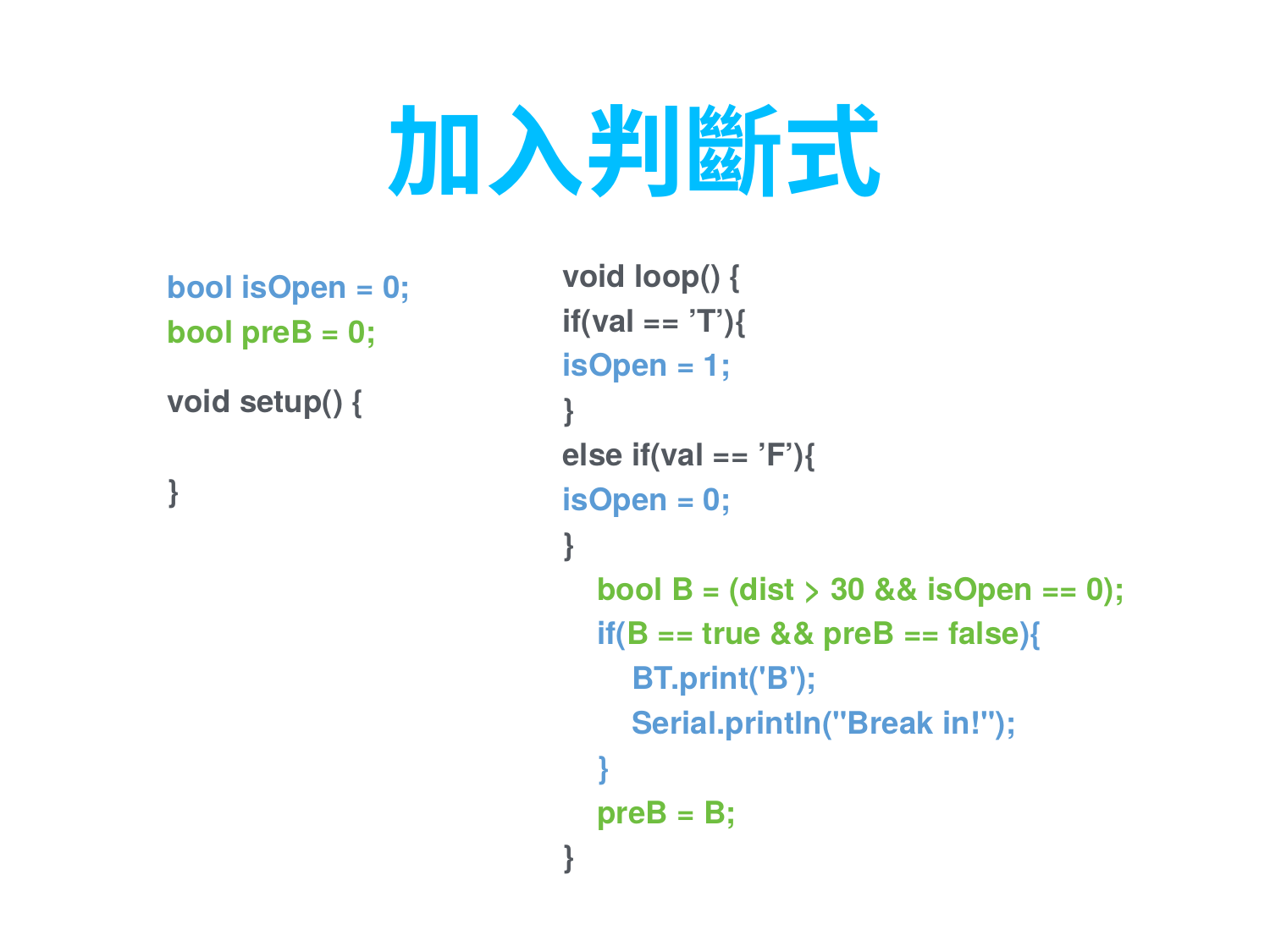

# 加入判斷式
void loop() {
if(val == ’T’){
isOpen = 1;
}
else if(val == ’F’){
isOpen = 0;
}
    bool B = (dist > 30 && isOpen == 0);
    if(B == true && preB == false){
        BT.print('B');
        Serial.println("Break in!");
    }
    preB = B;
}
bool isOpen = 0;
bool preB = 0;

void setup() {

}